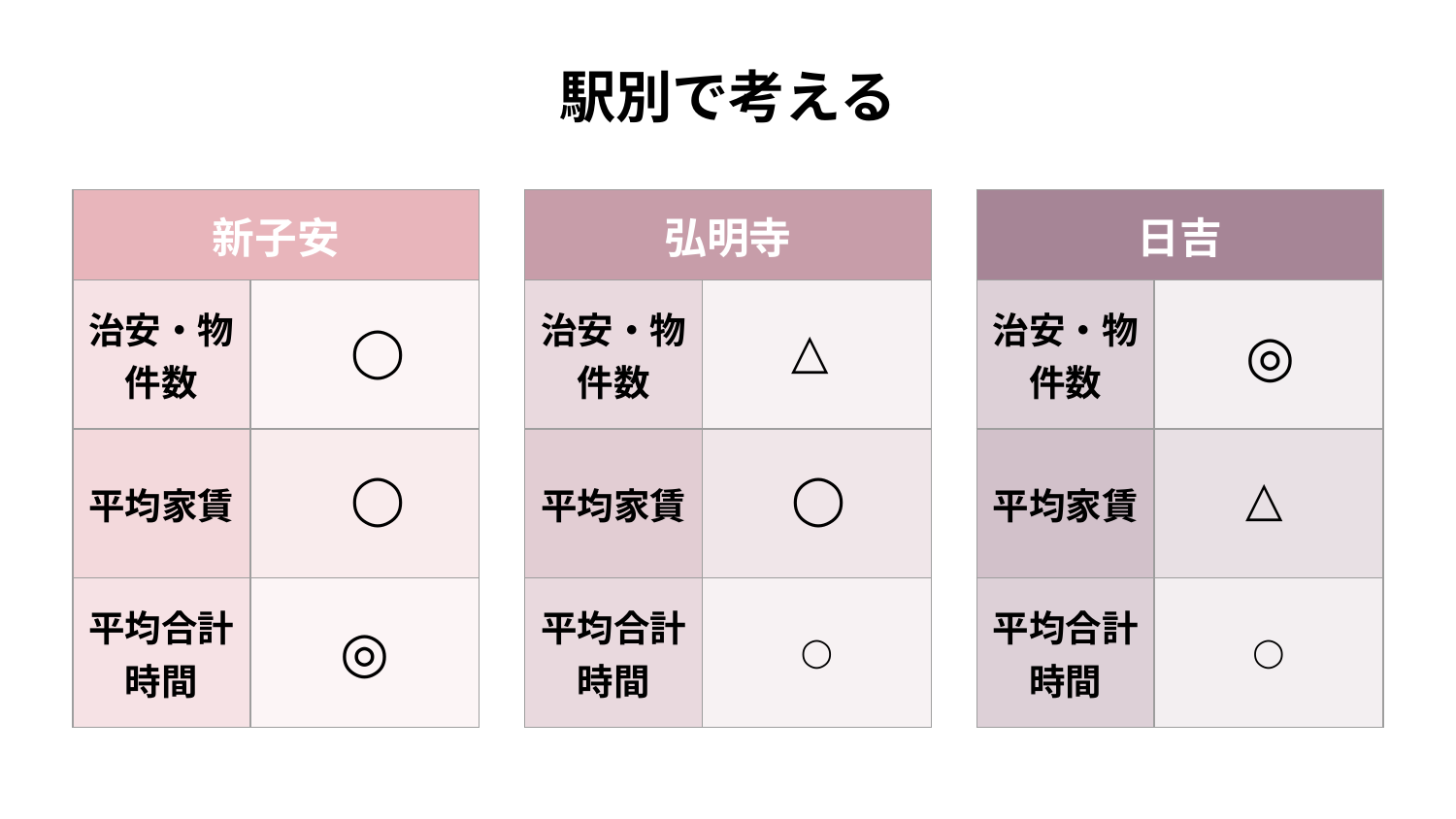

# 駅別で考える
| 新子安 |  |
| --- | --- |
| 治安・物件数 |  |
| 平均家賃 |  |
| 平均合計時間 | ◎ |
| 弘明寺 |  |
| --- | --- |
| 治安・物件数 |  |
| 平均家賃 |  |
| 平均合計時間 | ◯ |
| 日吉 |  |
| --- | --- |
| 治安・物件数 |  |
| 平均家賃 |  |
| 平均合計時間 | ◯ |
◯
△
◎
◯
◯
△